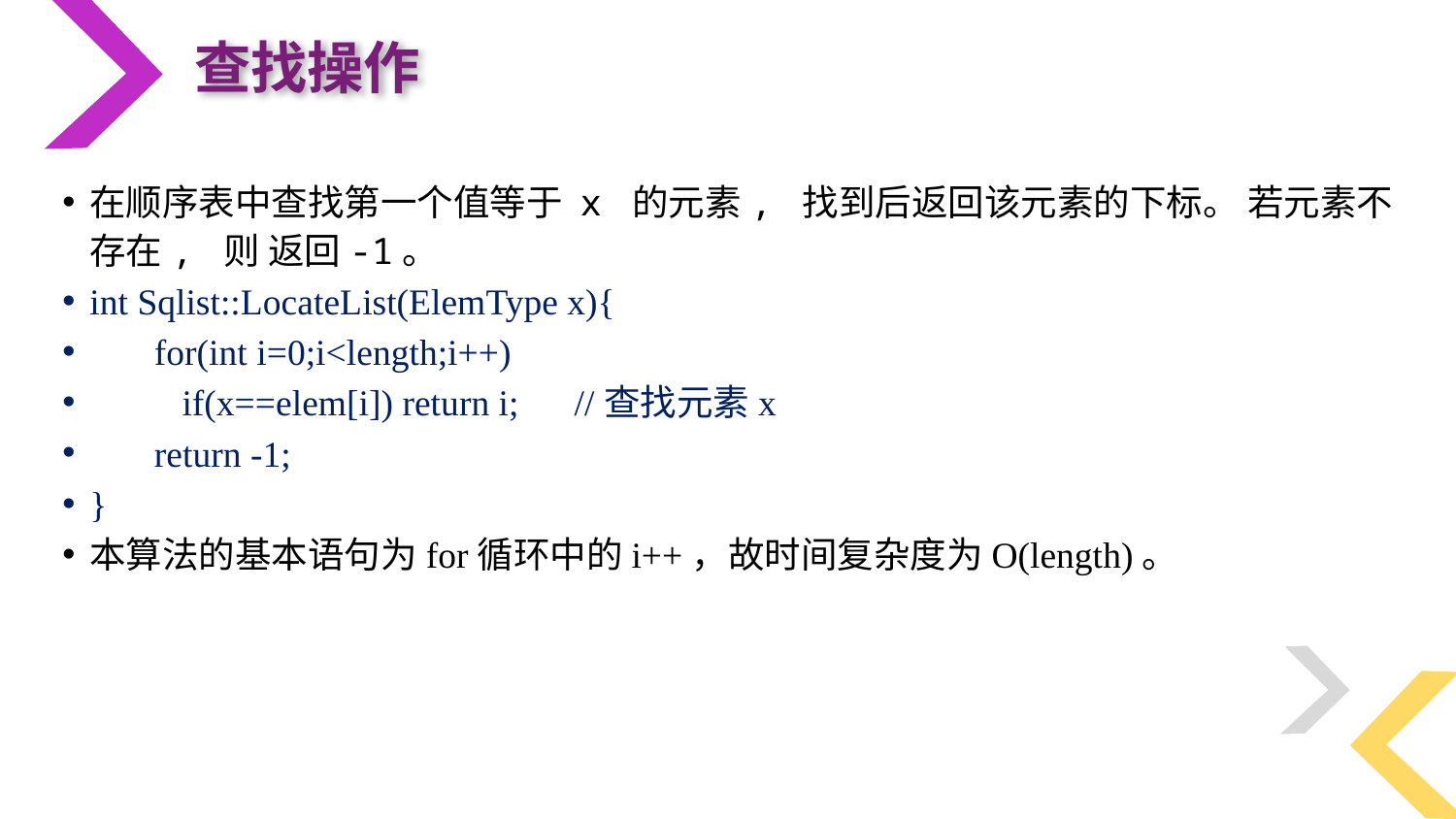

查找操作
在顺序表中查找第一个值等于 x 的元素, 找到后返回该元素的下标。 若元素不存在, 则 返回-1。
int Sqlist::LocateList(ElemType x){
       for(int i=0;i<length;i++)
          if(x==elem[i]) return i;      //查找元素x
       return -1;
}
本算法的基本语句为for循环中的i++，故时间复杂度为O(length)。